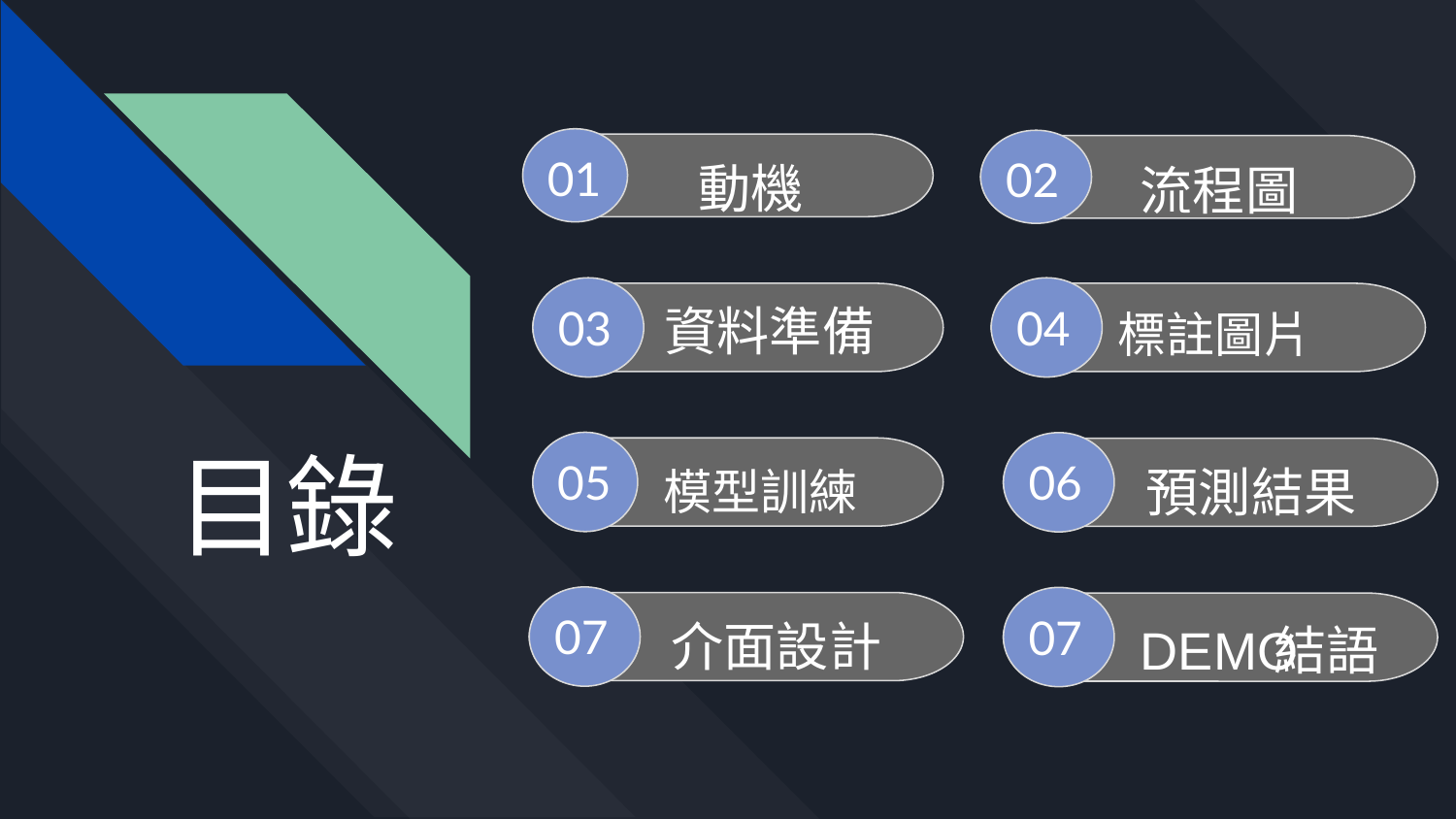

動機
流程圖

01

02
資料準備

標註圖片

03
04
# 目錄

預測結果

模型訓練
05
06

介面設計

DEMO
結語
07
07